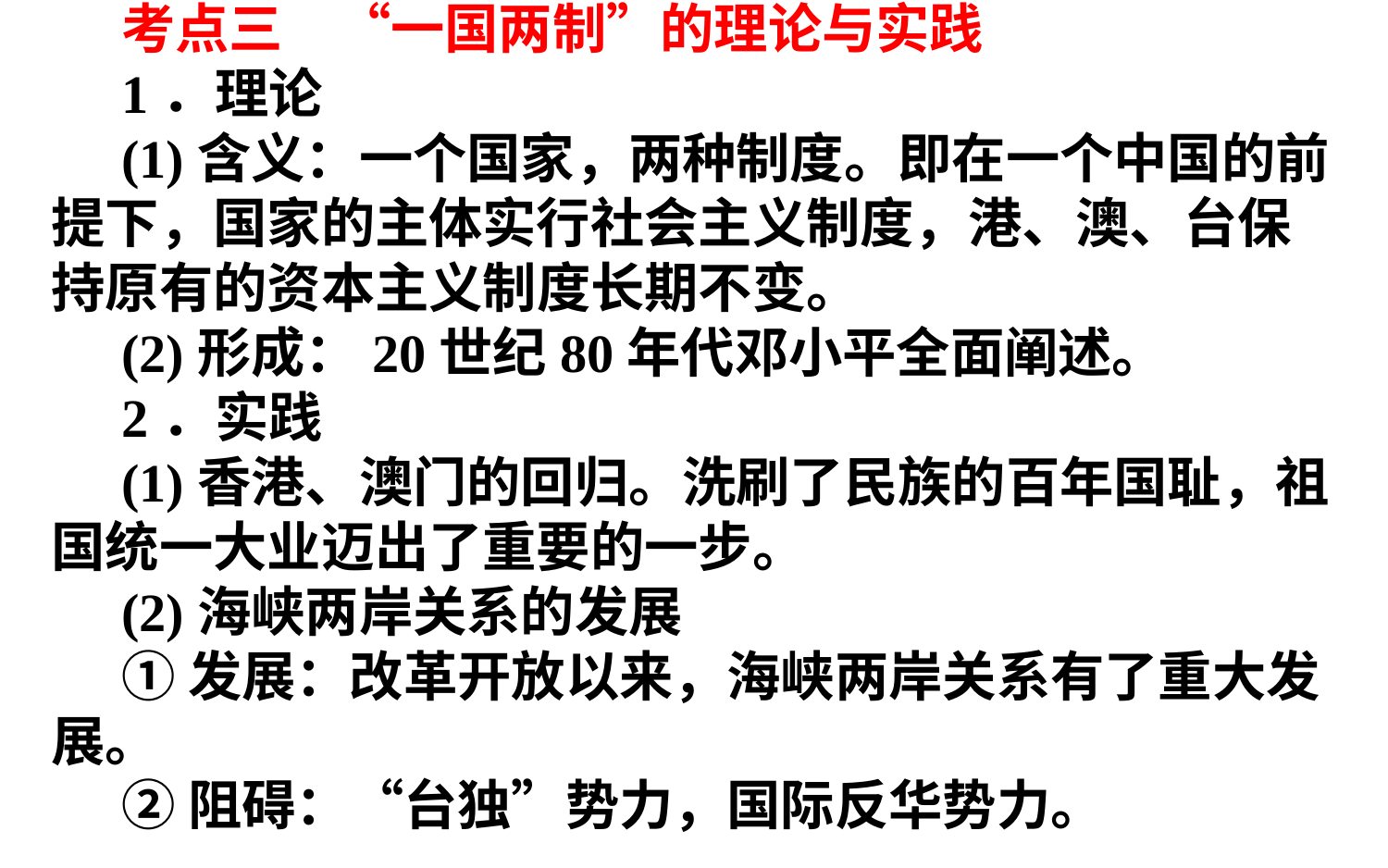

考点三　“一国两制”的理论与实践
1．理论
(1)含义：一个国家，两种制度。即在一个中国的前提下，国家的主体实行社会主义制度，港、澳、台保持原有的资本主义制度长期不变。
(2)形成：20世纪80年代邓小平全面阐述。
2．实践
(1)香港、澳门的回归。洗刷了民族的百年国耻，祖国统一大业迈出了重要的一步。
(2)海峡两岸关系的发展
①发展：改革开放以来，海峡两岸关系有了重大发展。
②阻碍：“台独”势力，国际反华势力。